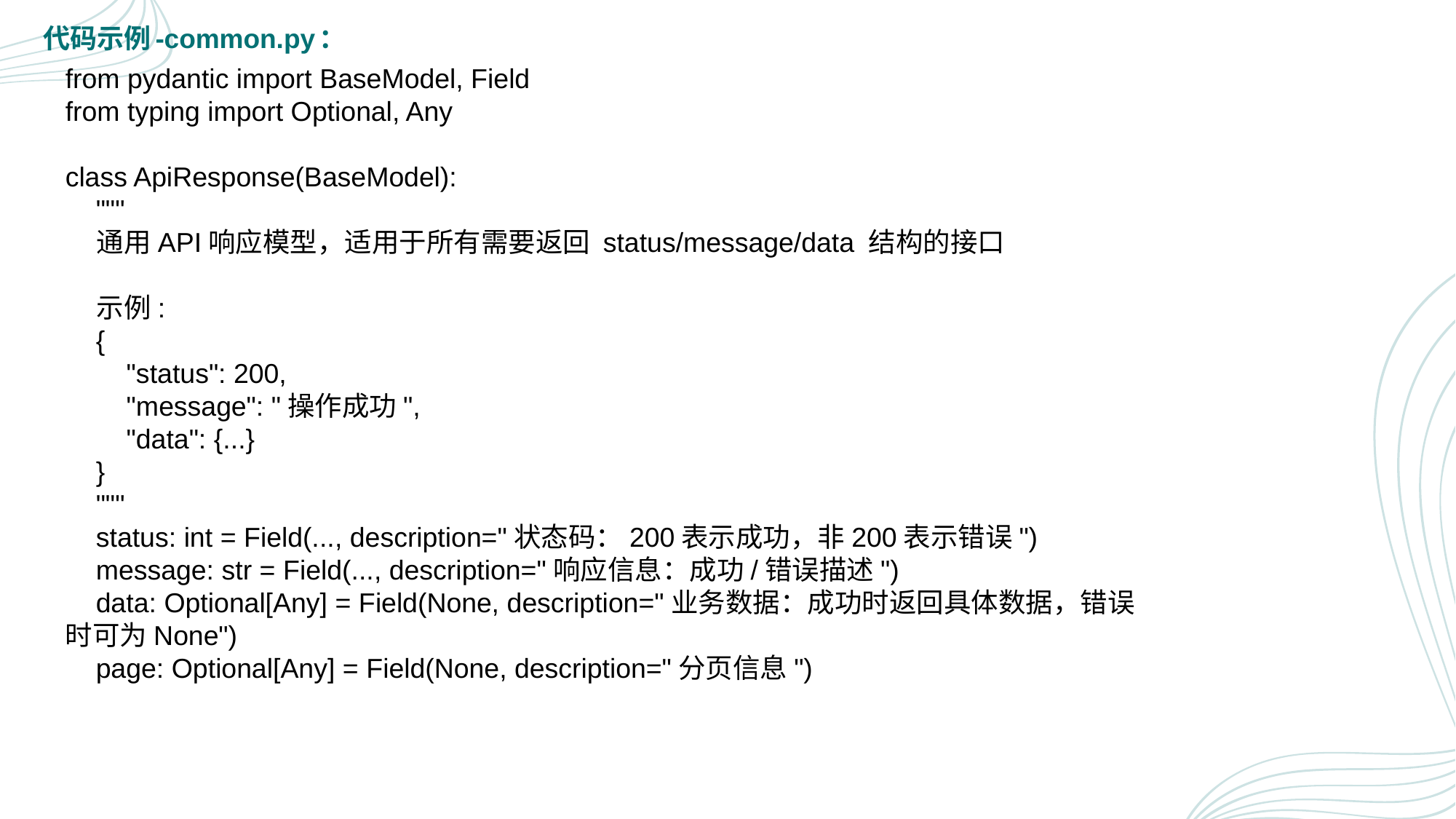

代码示例-common.py：
from pydantic import BaseModel, Field
from typing import Optional, Any

class ApiResponse(BaseModel):
    """
    通用API响应模型，适用于所有需要返回 status/message/data 结构的接口

    示例:
    {
        "status": 200,
        "message": "操作成功",
        "data": {...}
    }
    """
    status: int = Field(..., description="状态码：200表示成功，非200表示错误")
    message: str = Field(..., description="响应信息：成功/错误描述")
    data: Optional[Any] = Field(None, description="业务数据：成功时返回具体数据，错误时可为None")
    page: Optional[Any] = Field(None, description="分页信息")